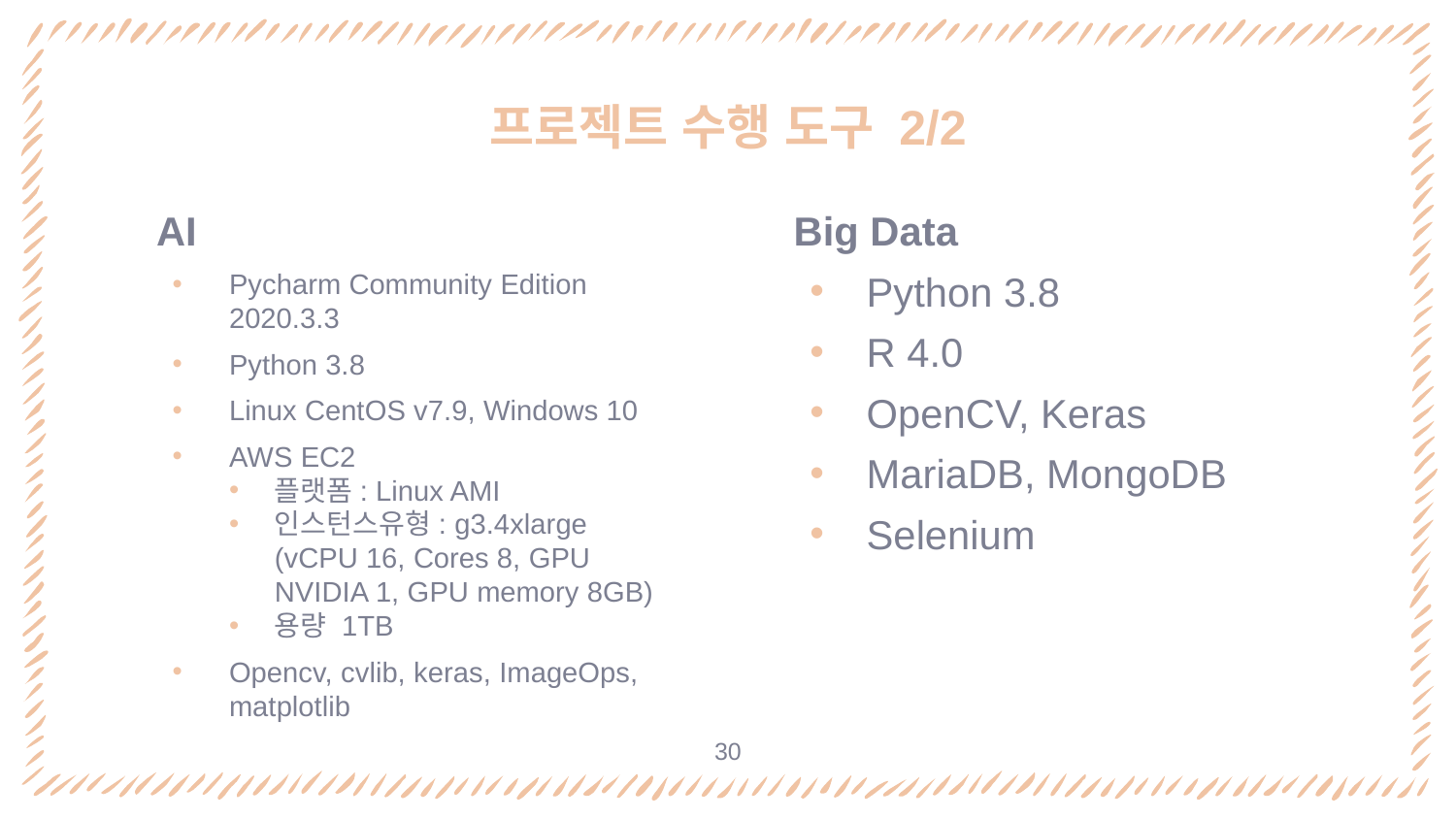

# 프로젝트 수행 도구 2/2
AI
Pycharm Community Edition 2020.3.3
Python 3.8
Linux CentOS v7.9, Windows 10
AWS EC2
플랫폼: Linux AMI
인스턴스유형: g3.4xlarge (vCPU 16, Cores 8, GPU NVIDIA 1, GPU memory 8GB)
용량 1TB
Opencv, cvlib, keras, ImageOps, matplotlib
Big Data
Python 3.8
R 4.0
OpenCV, Keras
MariaDB, MongoDB
Selenium
30